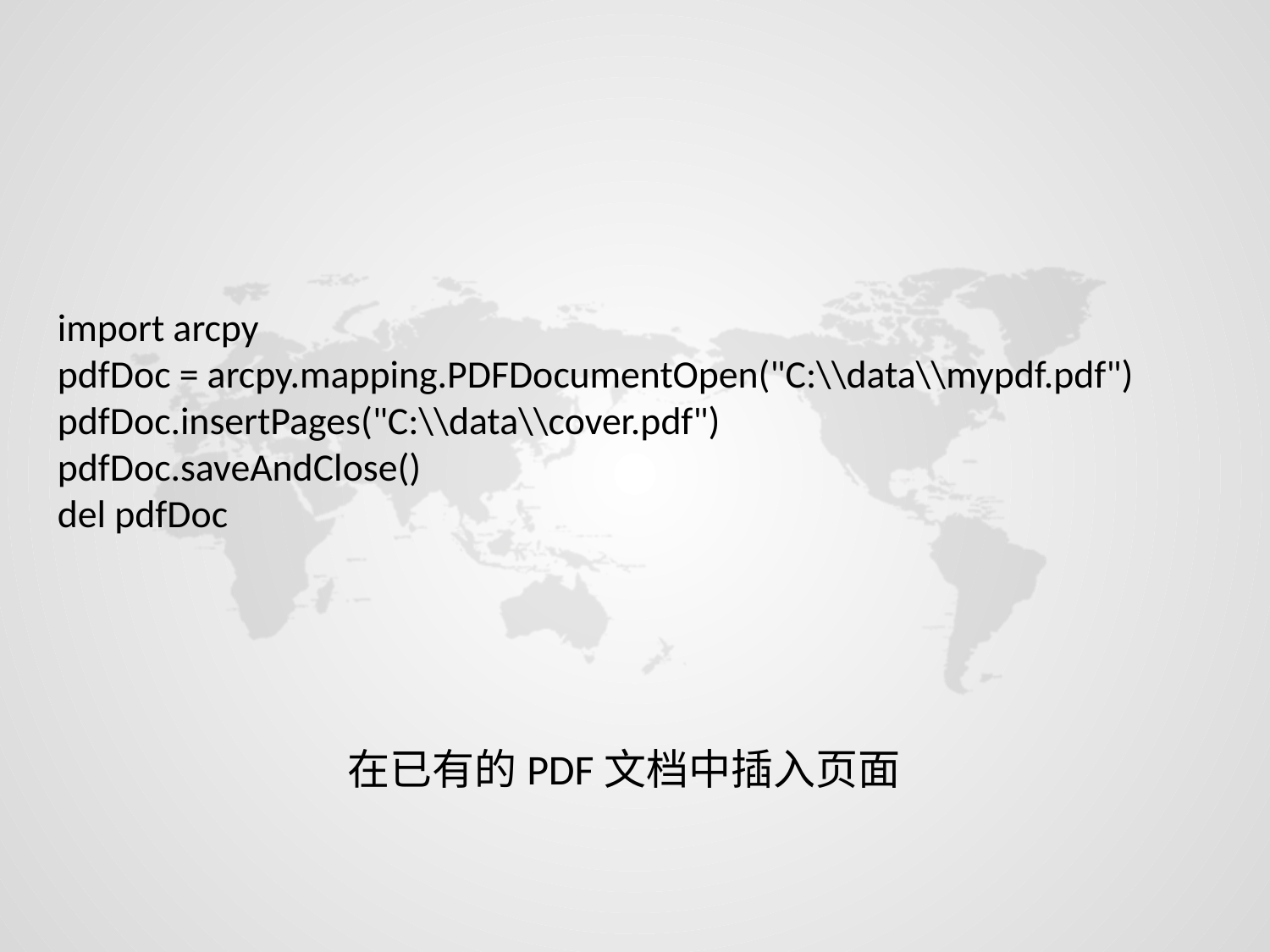

import arcpy
pdfDoc = arcpy.mapping.PDFDocumentOpen("C:\\data\\mypdf.pdf")
pdfDoc.insertPages("C:\\data\\cover.pdf")
pdfDoc.saveAndClose()
del pdfDoc
在已有的PDF文档中插入页面